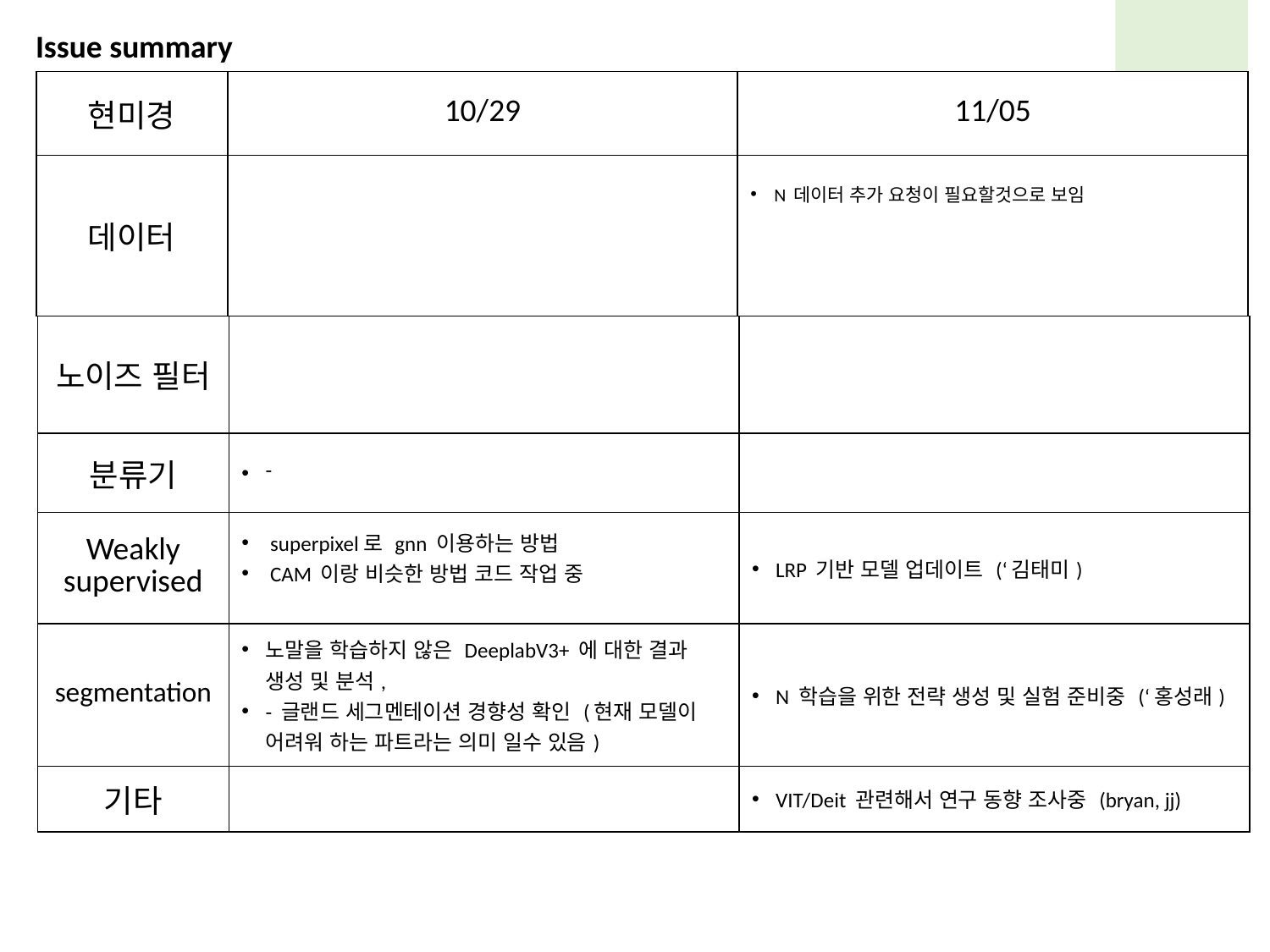

Issue summary
| 현미경 | 10/29 | 11/05 |
| --- | --- | --- |
| 데이터 |  | N 데이터 추가 요청이 필요할것으로 보임 |
| 노이즈 필터 |  |  |
| --- | --- | --- |
| 분류기 | - |  |
| Weakly supervised | superpixel로 gnn 이용하는 방법 CAM 이랑 비슷한 방법 코드 작업 중 | LRP 기반 모델 업데이트 (‘김태미) |
| segmentation | 노말을 학습하지 않은 DeeplabV3+ 에 대한 결과 생성 및 분석, - 글랜드 세그멘테이션 경향성 확인 (현재 모델이 어려워 하는 파트라는 의미 일수 있음) | N 학습을 위한 전략 생성 및 실험 준비중 (‘홍성래) |
| 기타 |  | VIT/Deit 관련해서 연구 동향 조사중 (bryan, jj) |